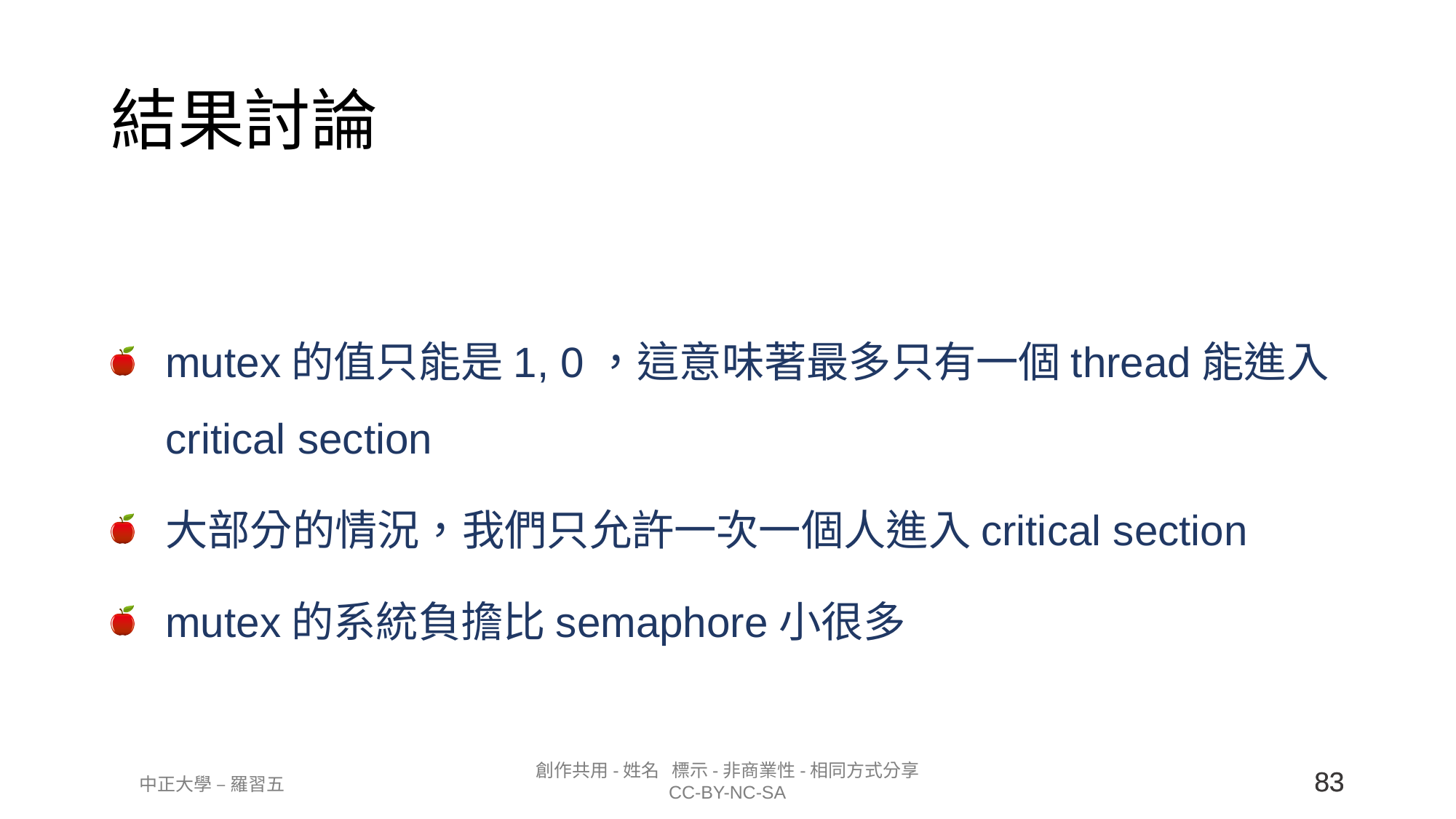

# 結果討論
mutex的值只能是1, 0，這意味著最多只有一個thread能進入critical section
大部分的情況，我們只允許一次一個人進入critical section
mutex的系統負擔比semaphore小很多